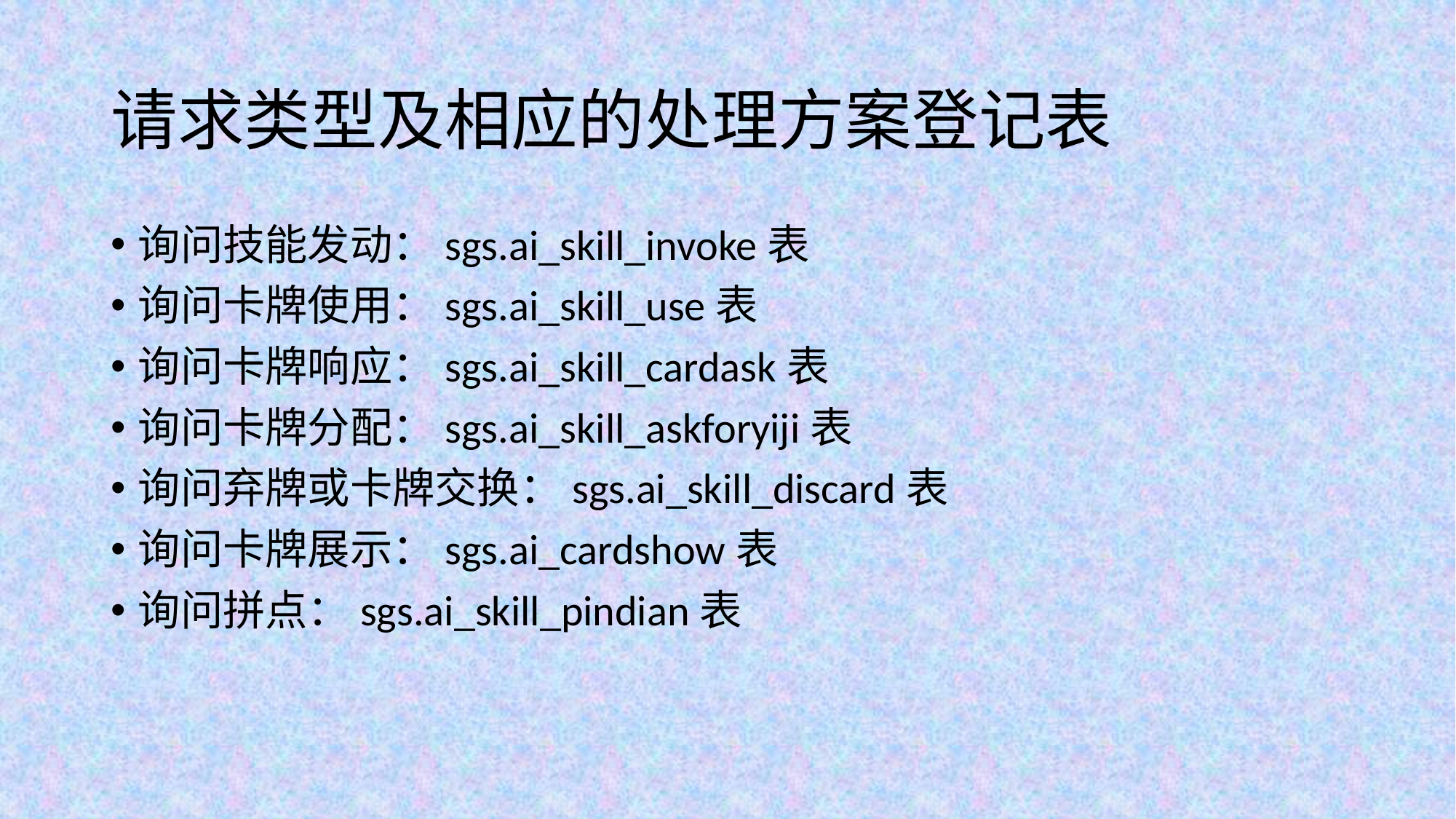

# 请求类型及相应的处理方案登记表
询问技能发动：sgs.ai_skill_invoke表
询问卡牌使用：sgs.ai_skill_use表
询问卡牌响应：sgs.ai_skill_cardask表
询问卡牌分配：sgs.ai_skill_askforyiji表
询问弃牌或卡牌交换：sgs.ai_skill_discard表
询问卡牌展示：sgs.ai_cardshow表
询问拼点：sgs.ai_skill_pindian表